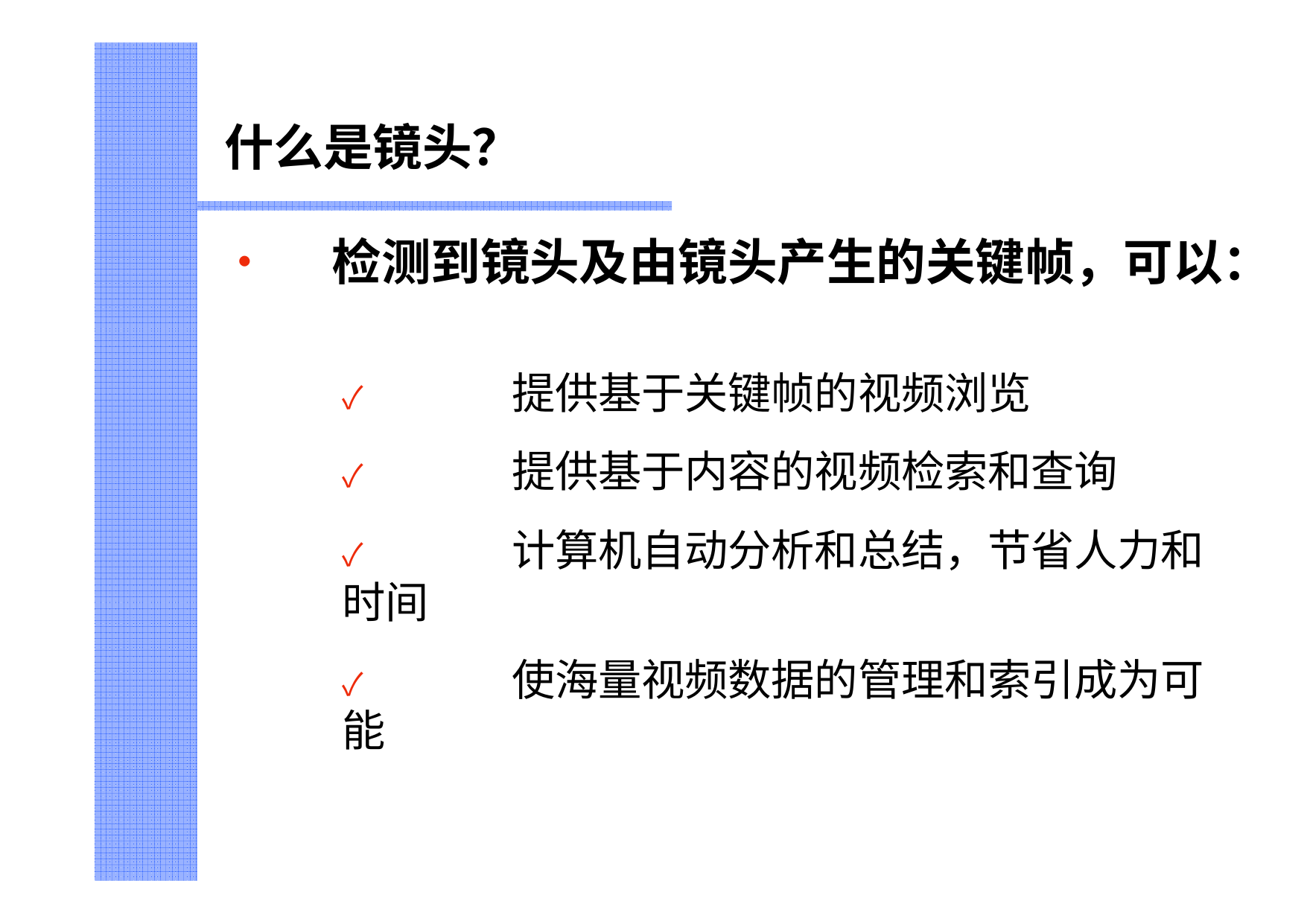

# 什么是镜头？
•	检测到镜头及由镜头产生的关键帧，可以：

✓	提供基于关键帧的视频浏览
✓	提供基于内容的视频检索和查询
✓	计算机自动分析和总结，节省人力和时间
✓	使海量视频数据的管理和索引成为可能